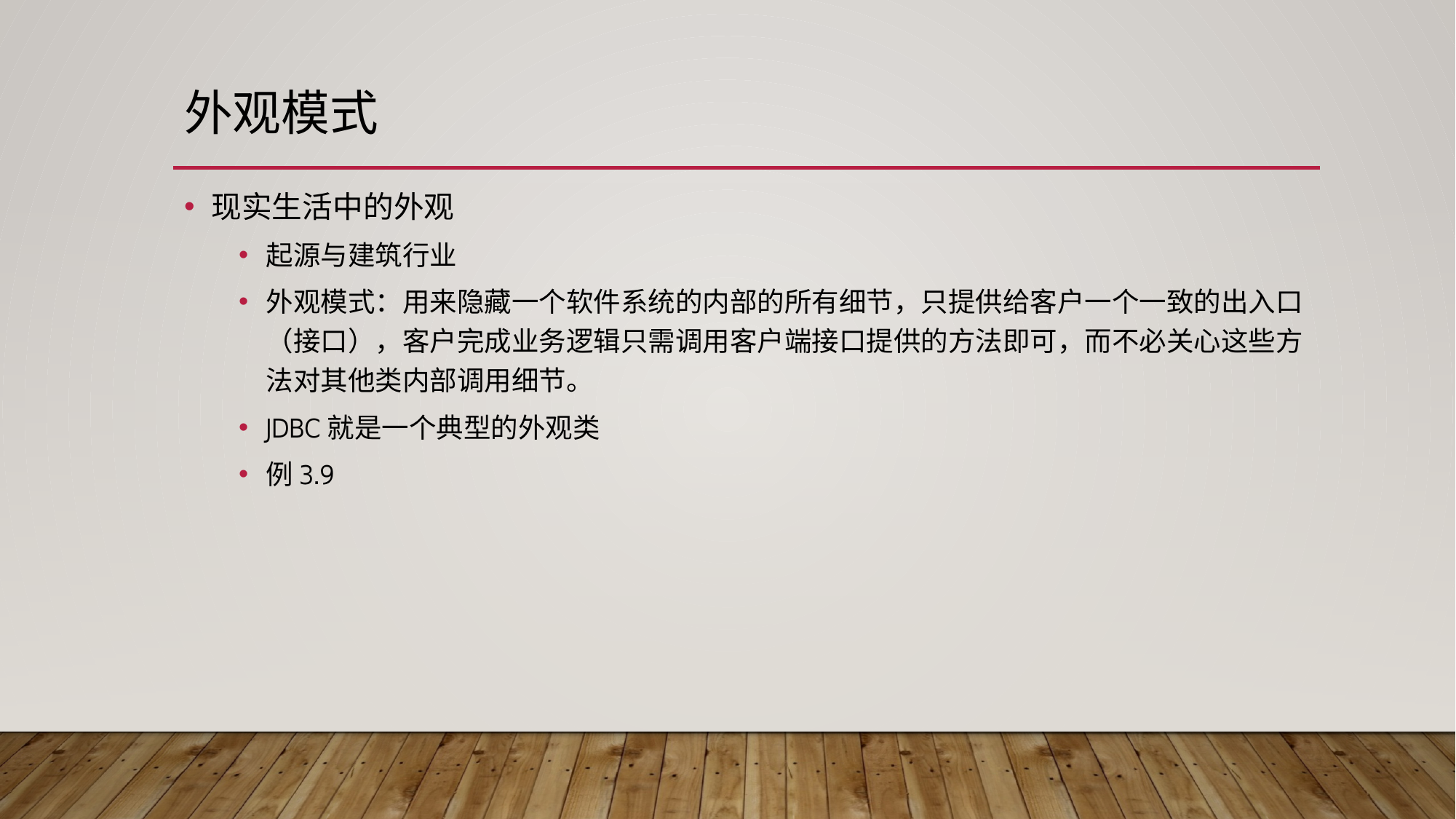

# 外观模式
现实生活中的外观
起源与建筑行业
外观模式：用来隐藏一个软件系统的内部的所有细节，只提供给客户一个一致的出入口（接口），客户完成业务逻辑只需调用客户端接口提供的方法即可，而不必关心这些方法对其他类内部调用细节。
JDBC就是一个典型的外观类
例3.9